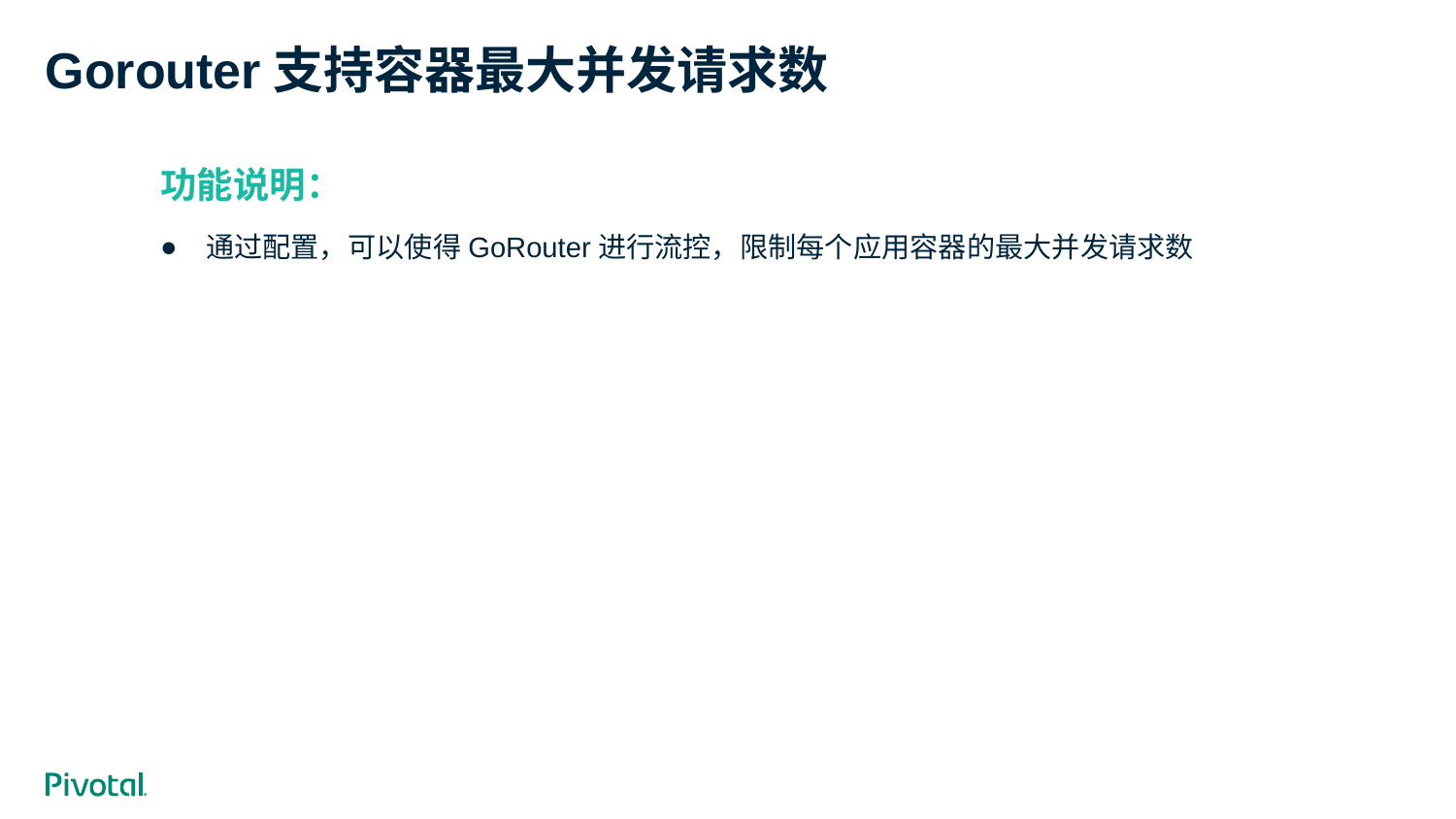

# Gorouter支持容器最大并发请求数
功能说明：
通过配置，可以使得GoRouter进行流控，限制每个应用容器的最大并发请求数